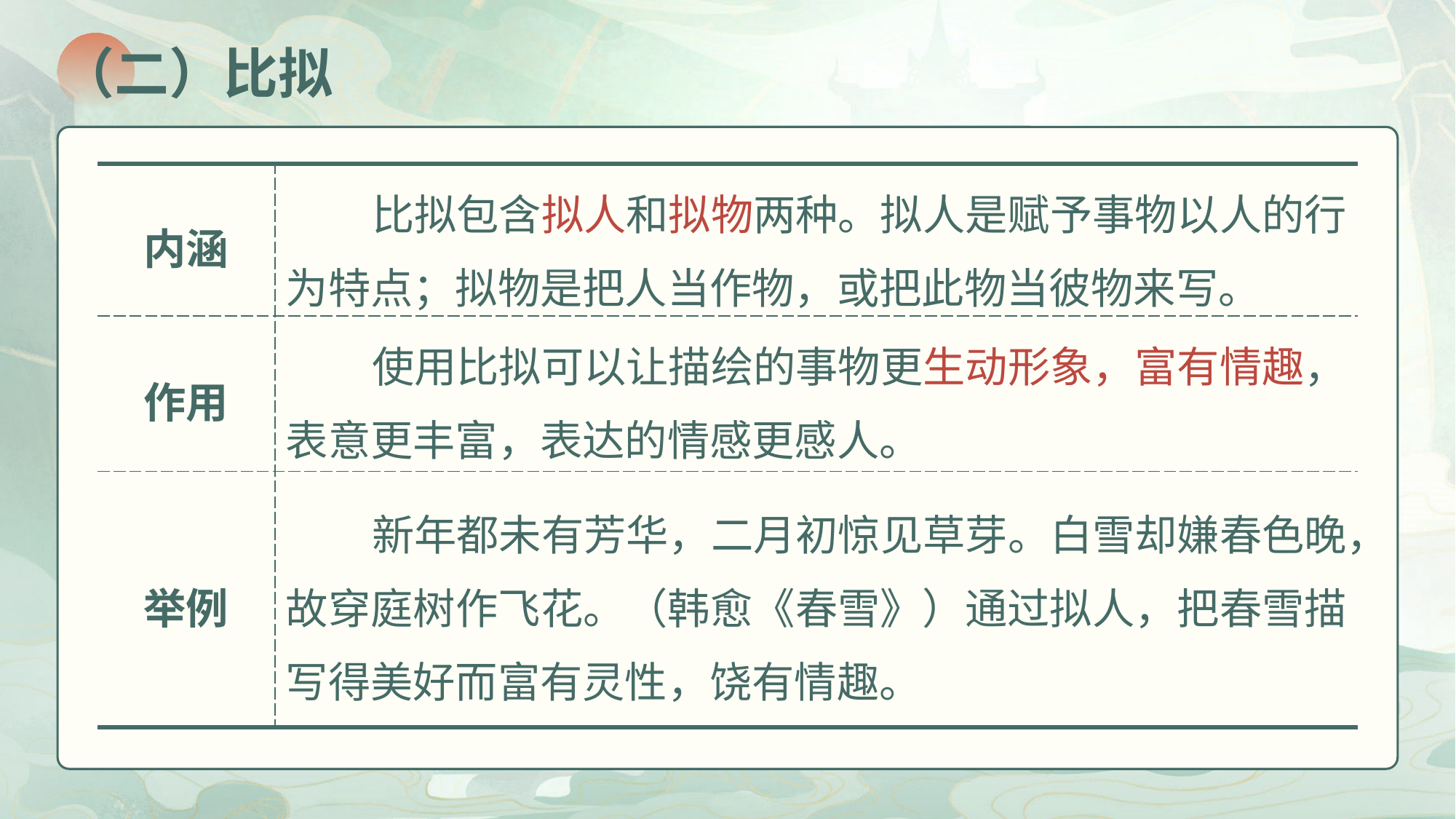

（二）比拟

| 内涵 | 比拟包含拟人和拟物两种。拟人是赋予事物以人的行为特点；拟物是把人当作物，或把此物当彼物来写。 |
| --- | --- |
| 作用 | 使用比拟可以让描绘的事物更生动形象，富有情趣，表意更丰富，表达的情感更感人。 |
| 举例 | 新年都未有芳华，二月初惊见草芽。白雪却嫌春色晚，故穿庭树作飞花。（韩愈《春雪》）通过拟人，把春雪描写得美好而富有灵性，饶有情趣。 |